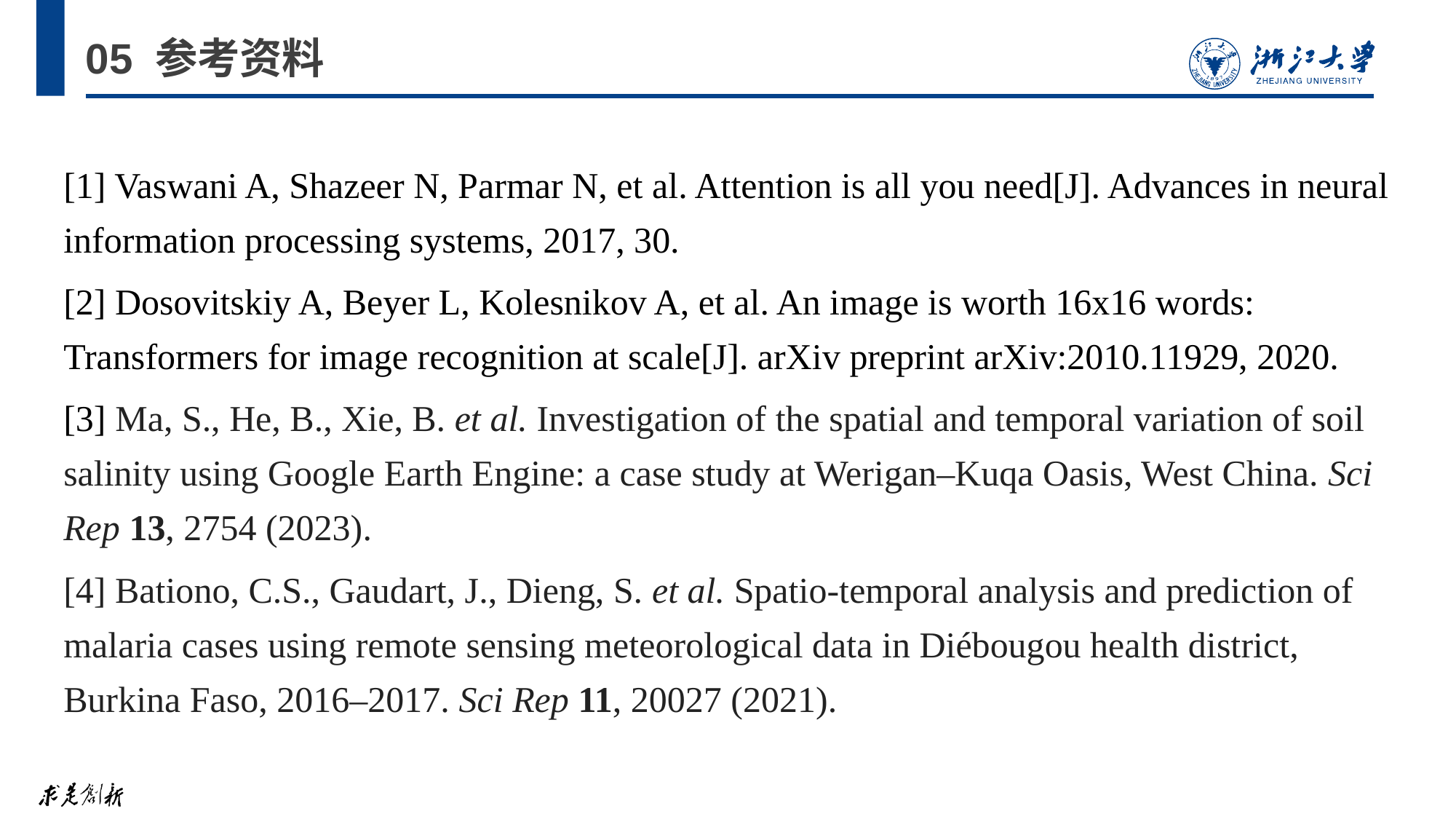

# 05 参考资料
[1] Vaswani A, Shazeer N, Parmar N, et al. Attention is all you need[J]. Advances in neural information processing systems, 2017, 30.
[2] Dosovitskiy A, Beyer L, Kolesnikov A, et al. An image is worth 16x16 words: Transformers for image recognition at scale[J]. arXiv preprint arXiv:2010.11929, 2020.
[3] Ma, S., He, B., Xie, B. et al. Investigation of the spatial and temporal variation of soil salinity using Google Earth Engine: a case study at Werigan–Kuqa Oasis, West China. Sci Rep 13, 2754 (2023).
[4] Bationo, C.S., Gaudart, J., Dieng, S. et al. Spatio-temporal analysis and prediction of malaria cases using remote sensing meteorological data in Diébougou health district, Burkina Faso, 2016–2017. Sci Rep 11, 20027 (2021).